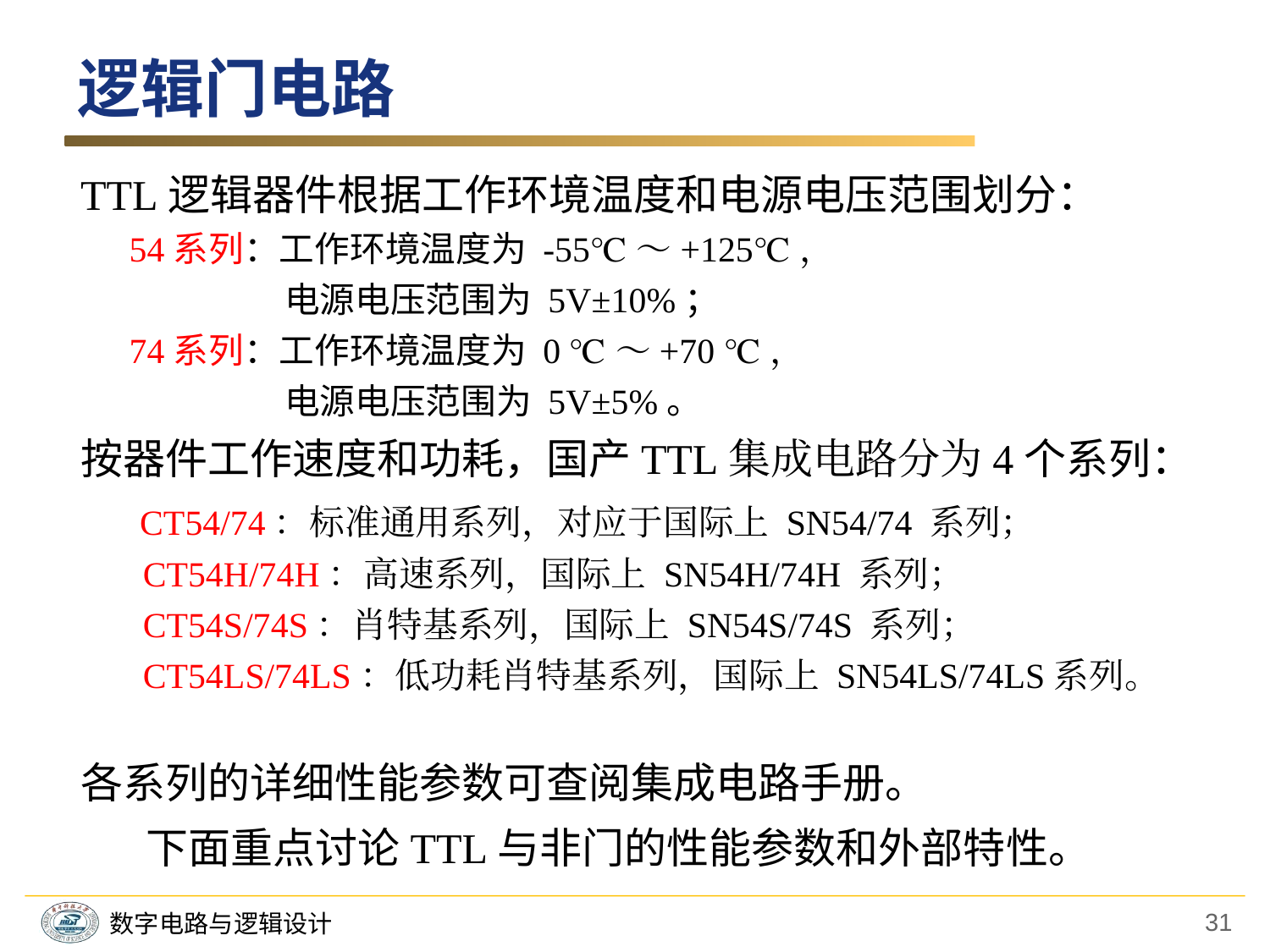

逻辑门电路
TTL逻辑器件根据工作环境温度和电源电压范围划分：
     54系列：工作环境温度为 -55℃～+125℃，
                      电源电压范围为 5V±10%；
     74系列：工作环境温度为 0 ℃～+70 ℃，
                      电源电压范围为 5V±5%。
按器件工作速度和功耗，国产TTL集成电路分为4个系列：
     CT54/74：标准通用系列，对应于国际上 SN54/74 系列；
       CT54H/74H：高速系列，国际上 SN54H/74H 系列；
       CT54S/74S：肖特基系列，国际上 SN54S/74S 系列；
       CT54LS/74LS：低功耗肖特基系列，国际上 SN54LS/74LS系列。
各系列的详细性能参数可查阅集成电路手册。
下面重点讨论TTL与非门的性能参数和外部特性。
31
数字电路与逻辑设计